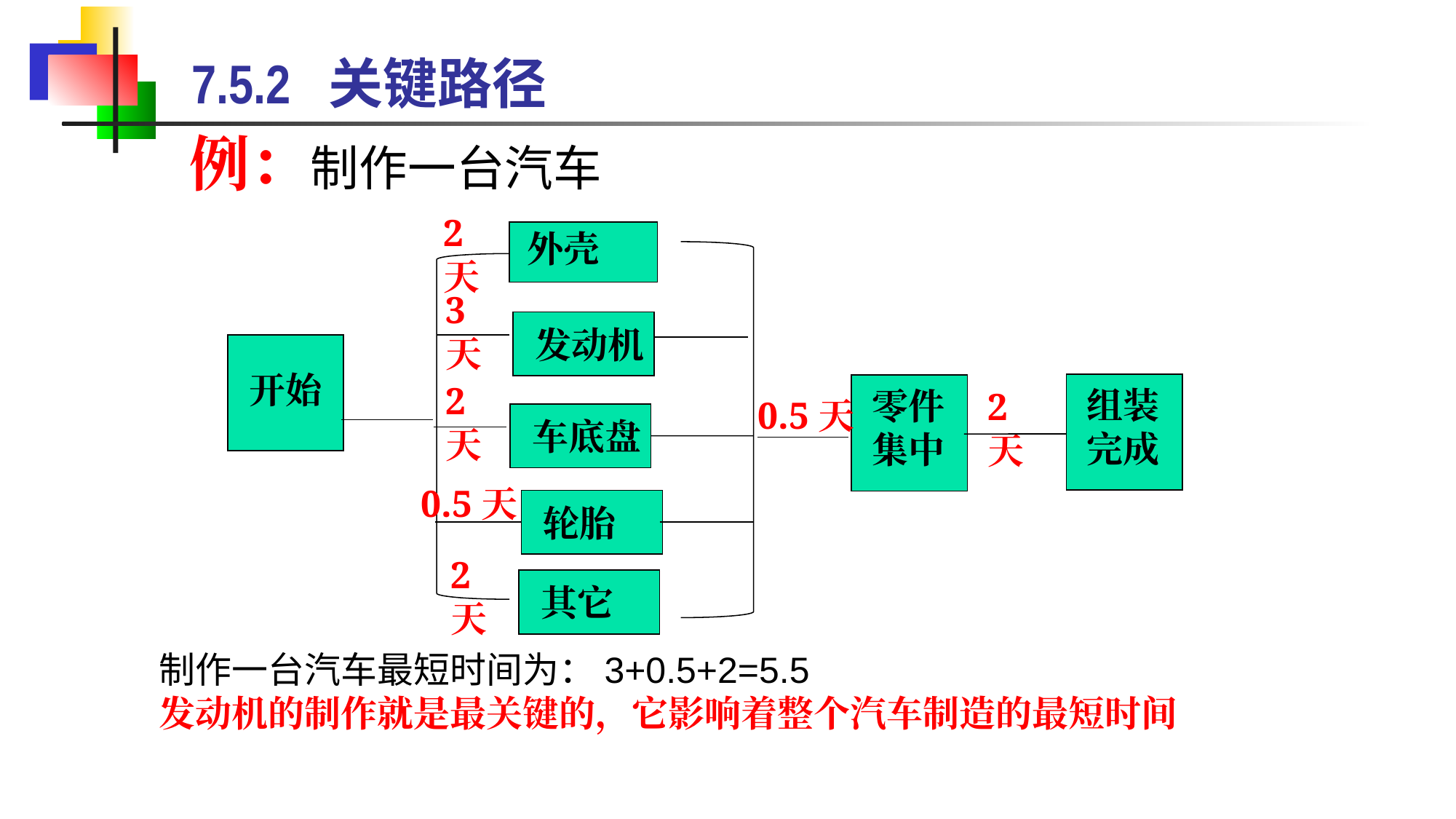

7.5.2  关键路径
例：制作一台汽车
2天
外壳

3天

发动机

开始
2天

组装
完成

零件
集中
2天
0.5天

车底盘
0.5天

轮胎
2天

其它
制作一台汽车最短时间为：3+0.5+2=5.5
发动机的制作就是最关键的，它影响着整个汽车制造的最短时间